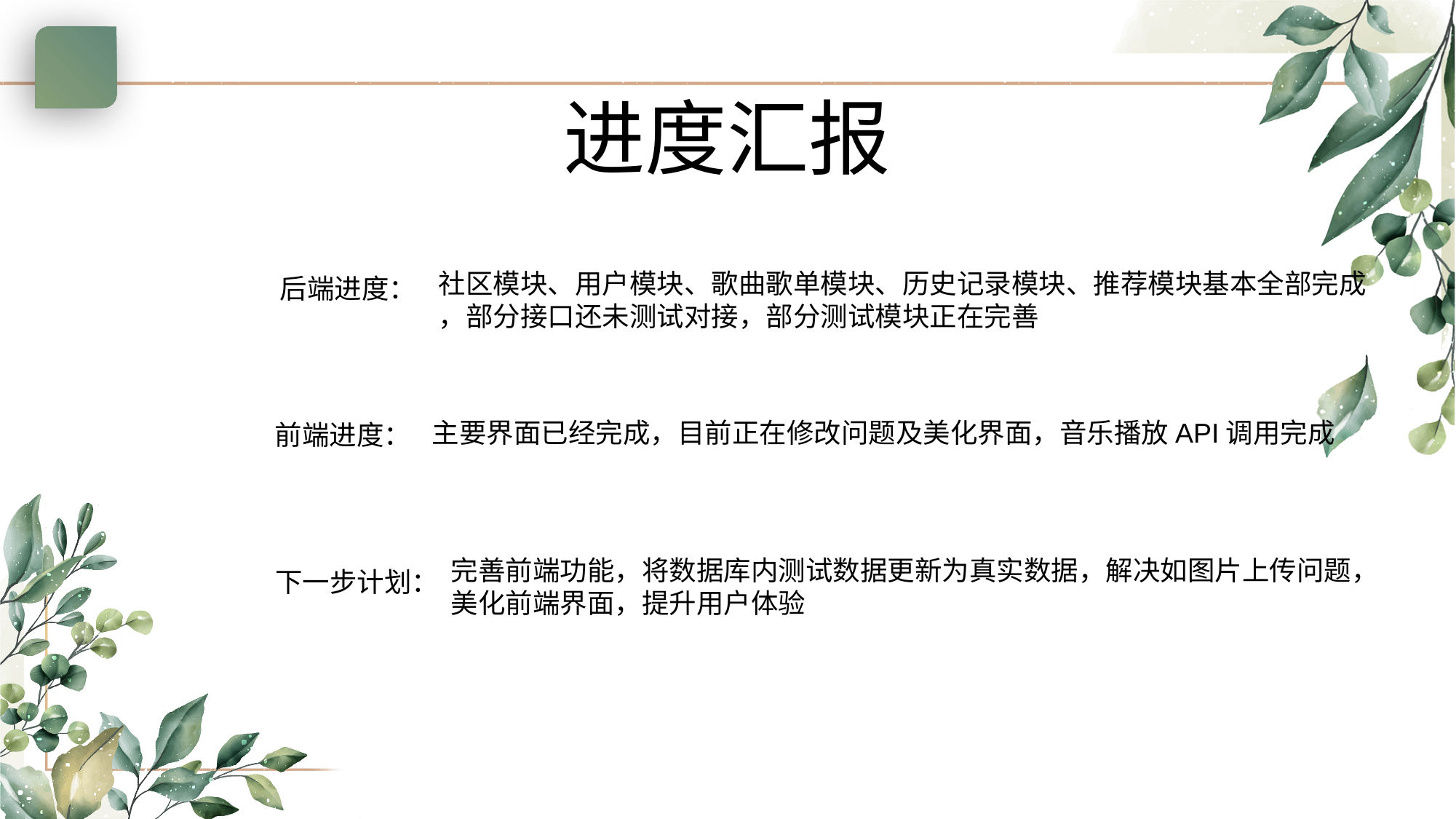

进度汇报
社区模块、用户模块、歌曲歌单模块、历史记录模块、推荐模块基本全部完成
，部分接口还未测试对接，部分测试模块正在完善
后端进度：
主要界面已经完成，目前正在修改问题及美化界面，音乐播放API调用完成

前端进度：
完善前端功能，将数据库内测试数据更新为真实数据，解决如图片上传问题，
美化前端界面，提升用户体验
下一步计划：